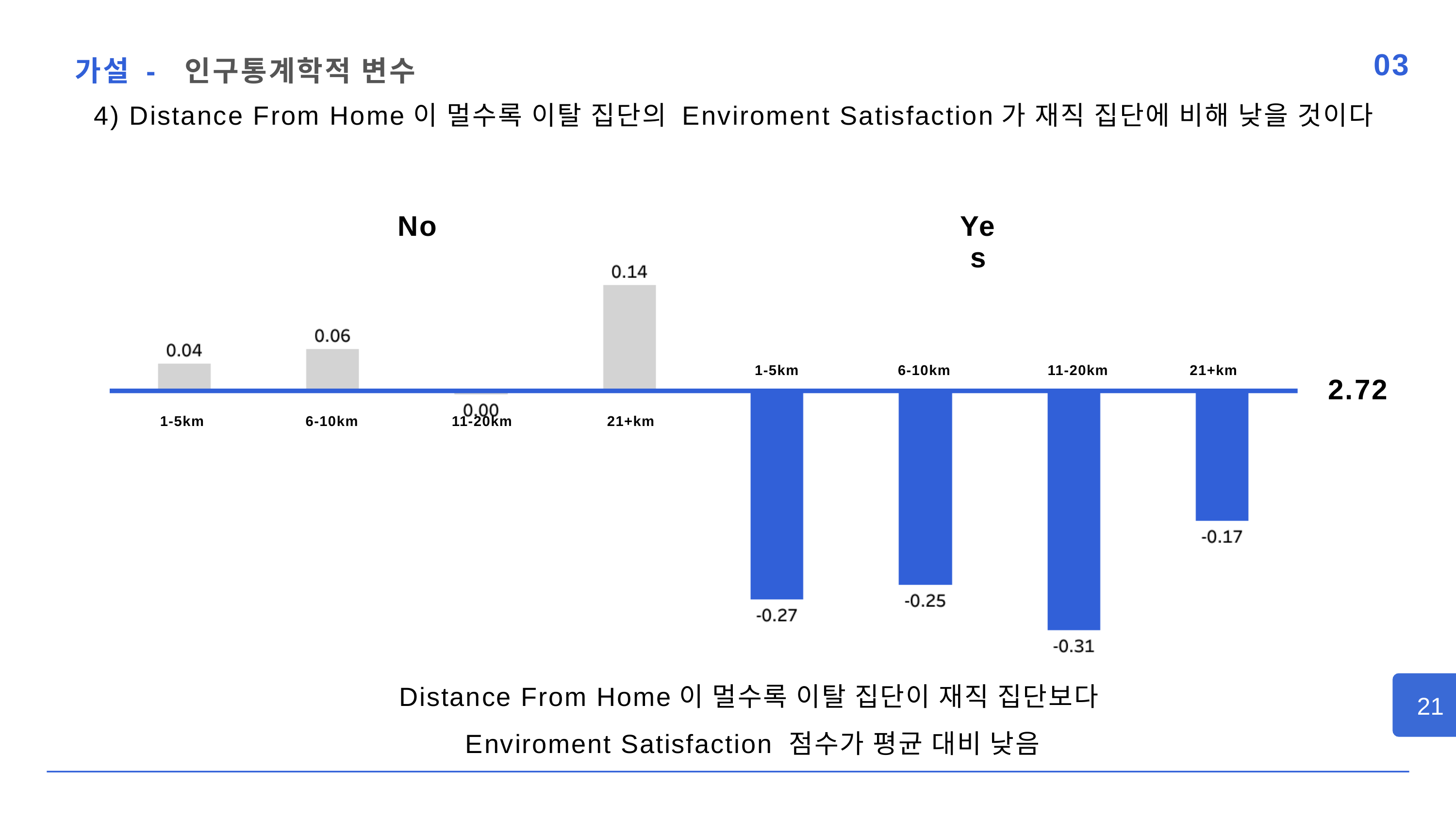

가설 -  인구통계학적 변수
03
4) Distance From Home이 멀수록 이탈 집단의 Enviroment Satisfaction가 재직 집단에 비해 낮을 것이다
No
Yes

1-5km
6-10km
11-20km
21+km
2.72

1-5km
6-10km
11-20km
21+km
Distance From Home이 멀수록 이탈 집단이 재직 집단보다
Enviroment Satisfaction 점수가 평균 대비 낮음
21